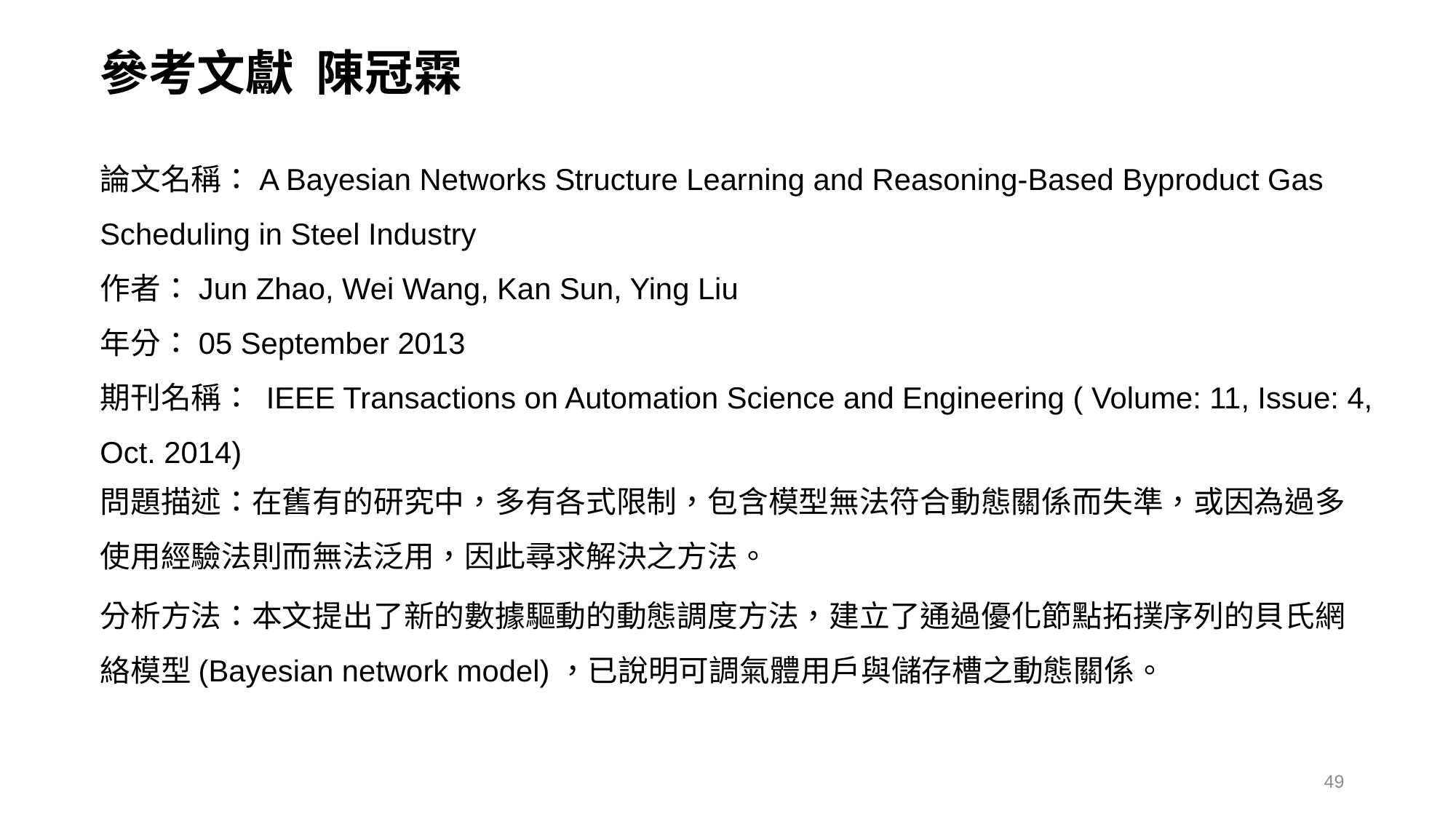

參考文獻  陳冠霖
論文名稱：A Bayesian Networks Structure Learning and Reasoning-Based Byproduct Gas Scheduling in Steel Industry
作者：Jun Zhao, Wei Wang, Kan Sun, Ying Liu
年分：05 September 2013
期刊名稱： IEEE Transactions on Automation Science and Engineering ( Volume: 11, Issue: 4, Oct. 2014)
問題描述：在舊有的研究中，多有各式限制，包含模型無法符合動態關係而失準，或因為過多使用經驗法則而無法泛用，因此尋求解決之方法。
分析方法：本文提出了新的數據驅動的動態調度方法，建立了通過優化節點拓撲序列的貝氏網絡模型(Bayesian network model)，已說明可調氣體用戶與儲存槽之動態關係。

49